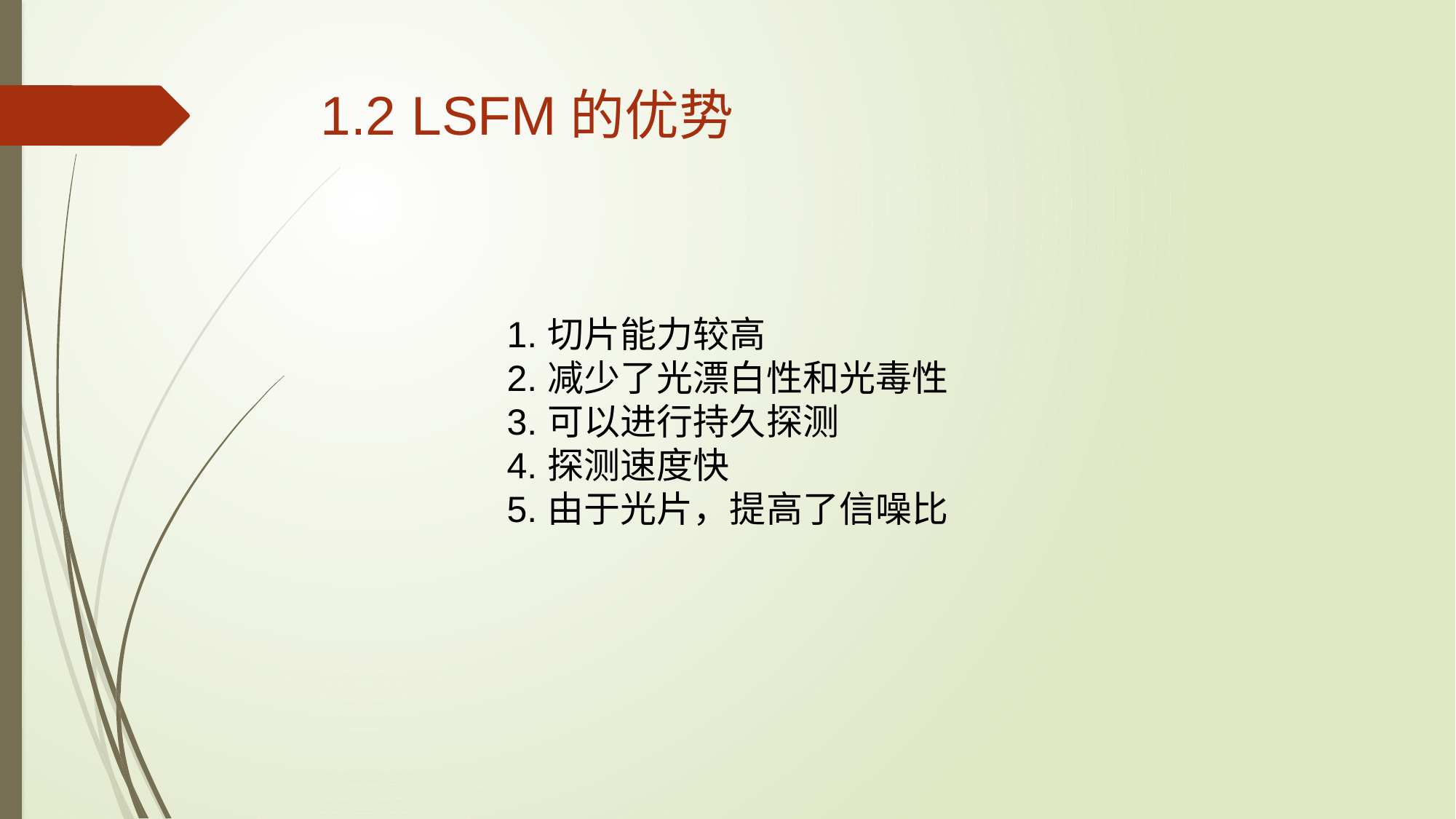

# 1.2 LSFM的优势
切片能力较高
减少了光漂白性和光毒性
可以进行持久探测
探测速度快
由于光片，提高了信噪比